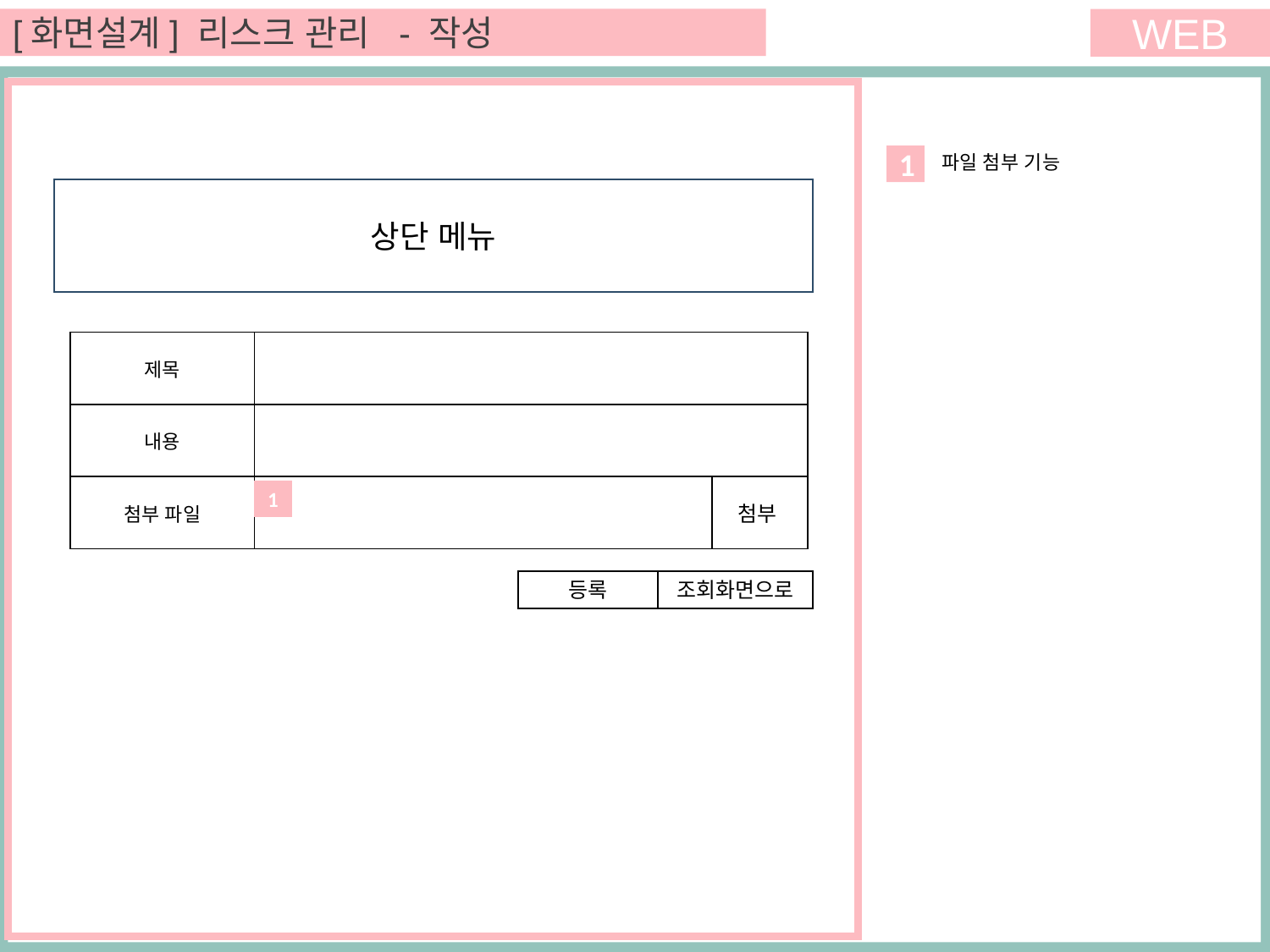

[화면설계] 리스크 관리  - 작성
WEB

파일 첨부 기능
1
상단 메뉴
예약     지점안내     로그인     창업문의
| 제목 |  |  |
| --- | --- | --- |
| 내용 |  |  |
| 첨부 파일 |  | 첨부 |
1
등록
조회화면으로